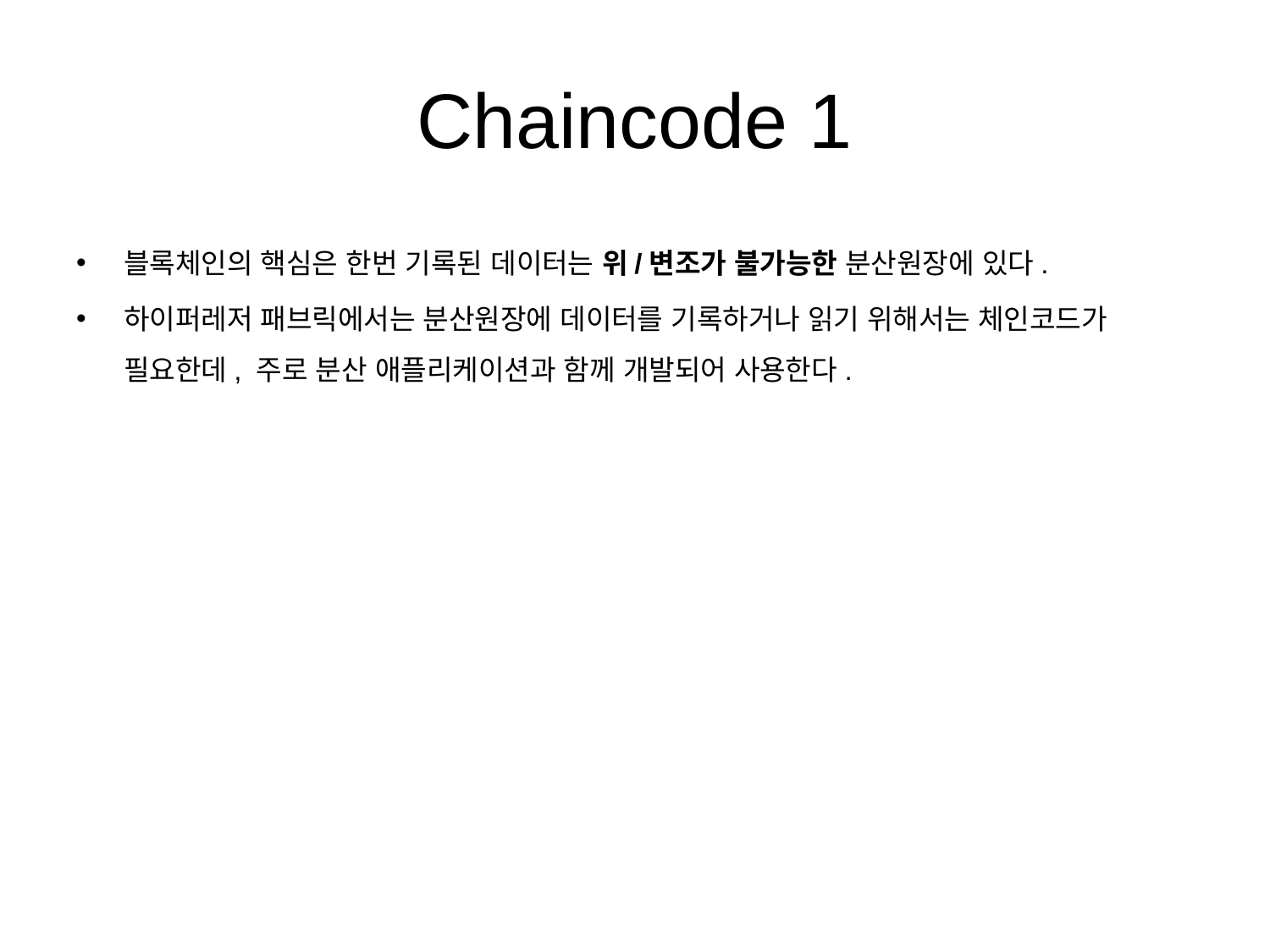

# Chaincode 1
블록체인의 핵심은 한번 기록된 데이터는 위/변조가 불가능한 분산원장에 있다.
하이퍼레저 패브릭에서는 분산원장에 데이터를 기록하거나 읽기 위해서는 체인코드가 필요한데, 주로 분산 애플리케이션과 함께 개발되어 사용한다.